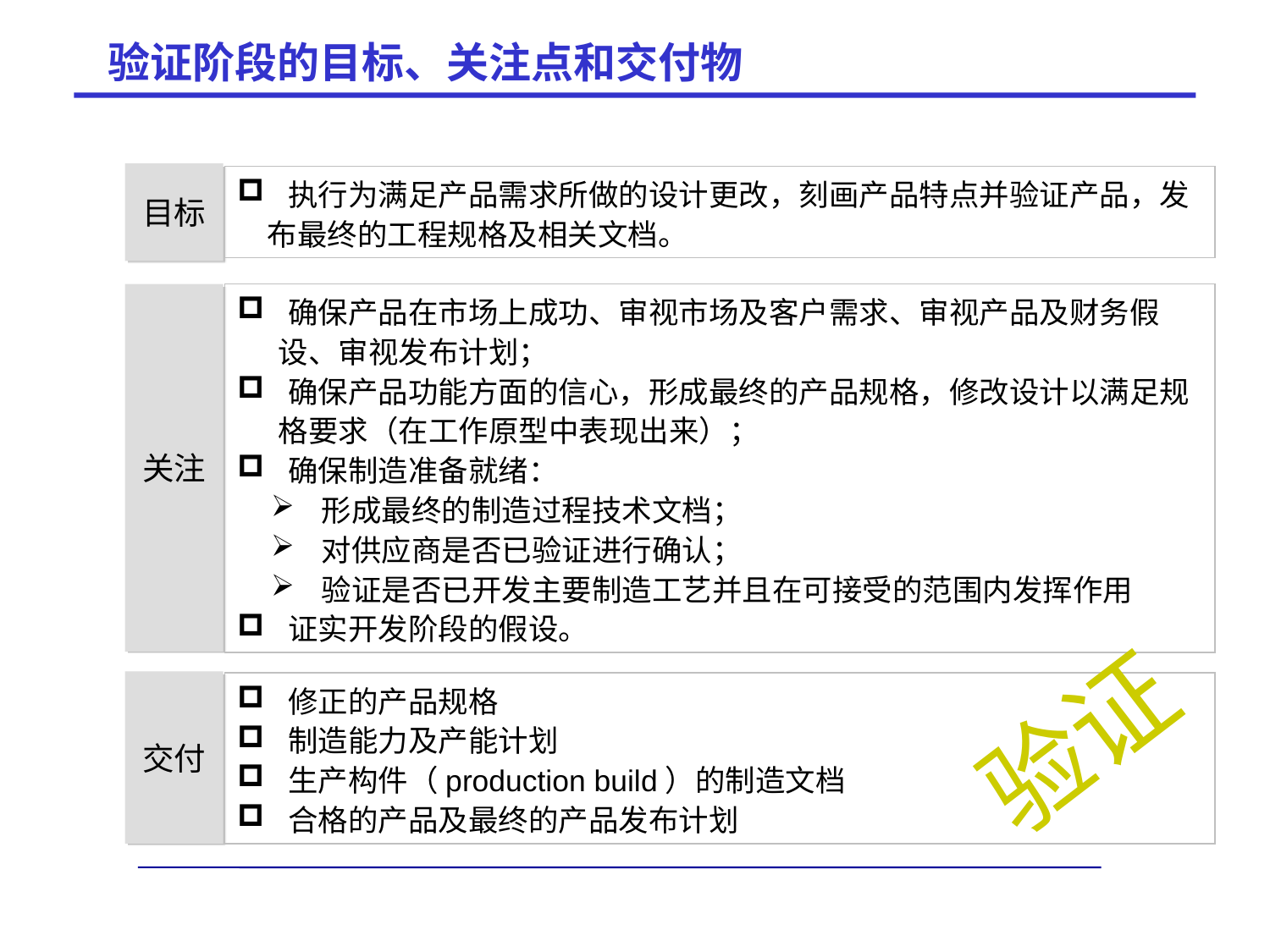

# 验证阶段的目标、关注点和交付物
目标
  执行为满足产品需求所做的设计更改，刻画产品特点并验证产品，发布最终的工程规格及相关文档。
关注
  确保产品在市场上成功、审视市场及客户需求、审视产品及财务假
     设、审视发布计划；
  确保产品功能方面的信心，形成最终的产品规格，修改设计以满足规
     格要求（在工作原型中表现出来）；
  确保制造准备就绪：
  形成最终的制造过程技术文档；
  对供应商是否已验证进行确认；
  验证是否已开发主要制造工艺并且在可接受的范围内发挥作用
  证实开发阶段的假设。
验证
交付
  修正的产品规格
  制造能力及产能计划
  生产构件（production build）的制造文档
  合格的产品及最终的产品发布计划